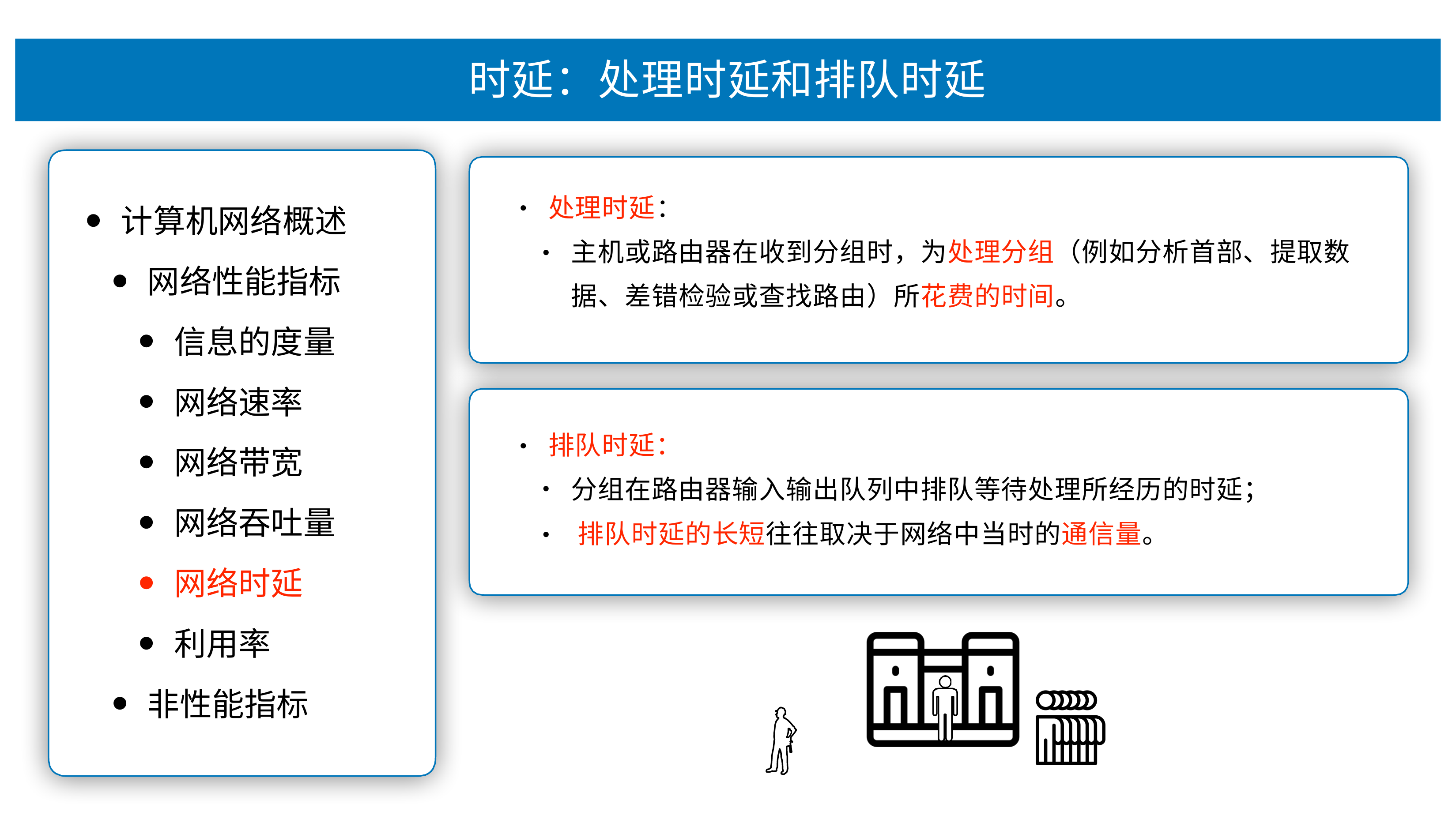

# 时延：处理时延和排队时延

处理时延：
•
计算机⽹络概述
⽹络性能指标
信息的度量
⽹络速率
⽹络带宽
⽹络吞吐量
⽹络时延
利⽤率
⾮性能指标
主机或路由器在收到分组时，为处理分组（例如分析⾸部、提取数 据、差错检验或查找路由）所花费的时间。
•

排队时延：
•
分组在路由器输⼊输出队列中排队等待处理所经历的时延；  排队时延的⻓短往往取决于⽹络中当时的通信量。
•